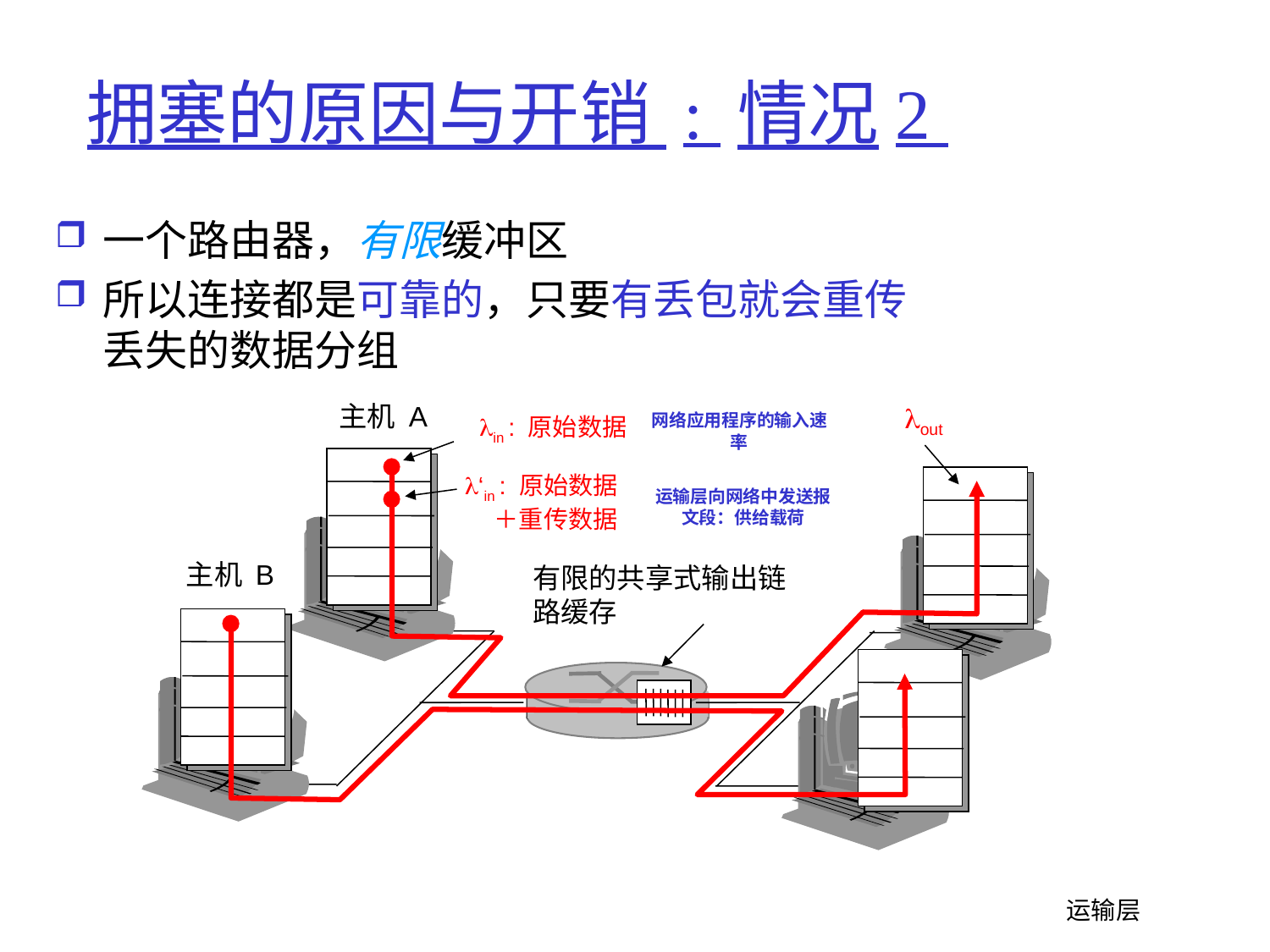

# 拥塞的原因与开销 : 情况2
一个路由器，有限缓冲区
所以连接都是可靠的，只要有丢包就会重传丢失的数据分组

主机 A
λout
网络应用程序的输入速率
λin : 原始数据

λ‘in : 原始数据
＋重传数据

运输层向网络中发送报文段：供给载荷

主机 B
有限的共享式输出链路缓存

 运输层
102